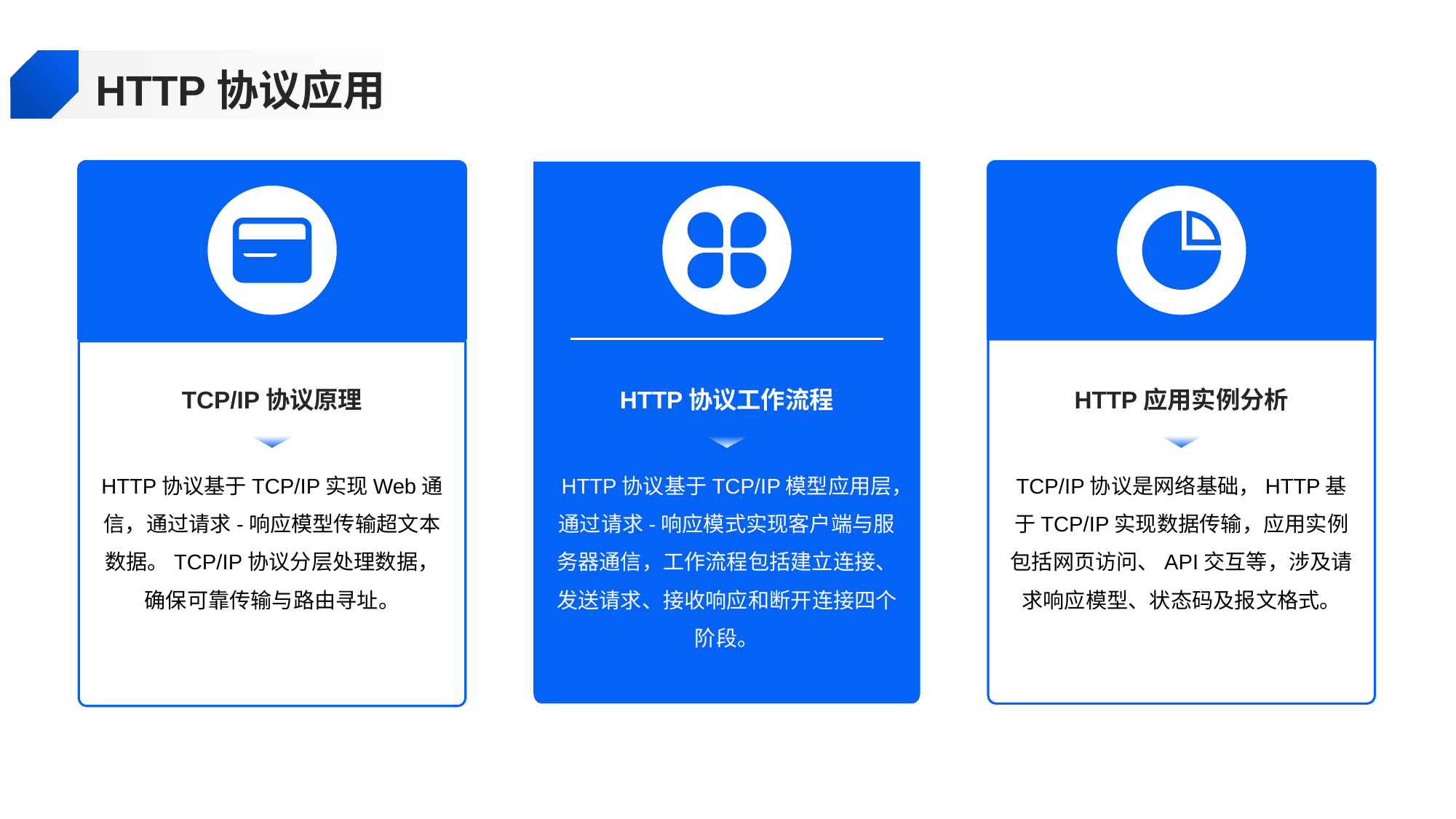

HTTP协议应用

TCP/IP协议原理
HTTP协议工作流程
HTTP应用实例分析

HTTP协议基于TCP/IP实现Web通信，通过请求-响应模型传输超文本数据。TCP/IP协议分层处理数据，确保可靠传输与路由寻址。
HTTP协议基于TCP/IP模型应用层，通过请求-响应模式实现客户端与服务器通信，工作流程包括建立连接、发送请求、接收响应和断开连接四个阶段。
TCP/IP协议是网络基础，HTTP基于TCP/IP实现数据传输，应用实例包括网页访问、API交互等，涉及请求响应模型、状态码及报文格式。